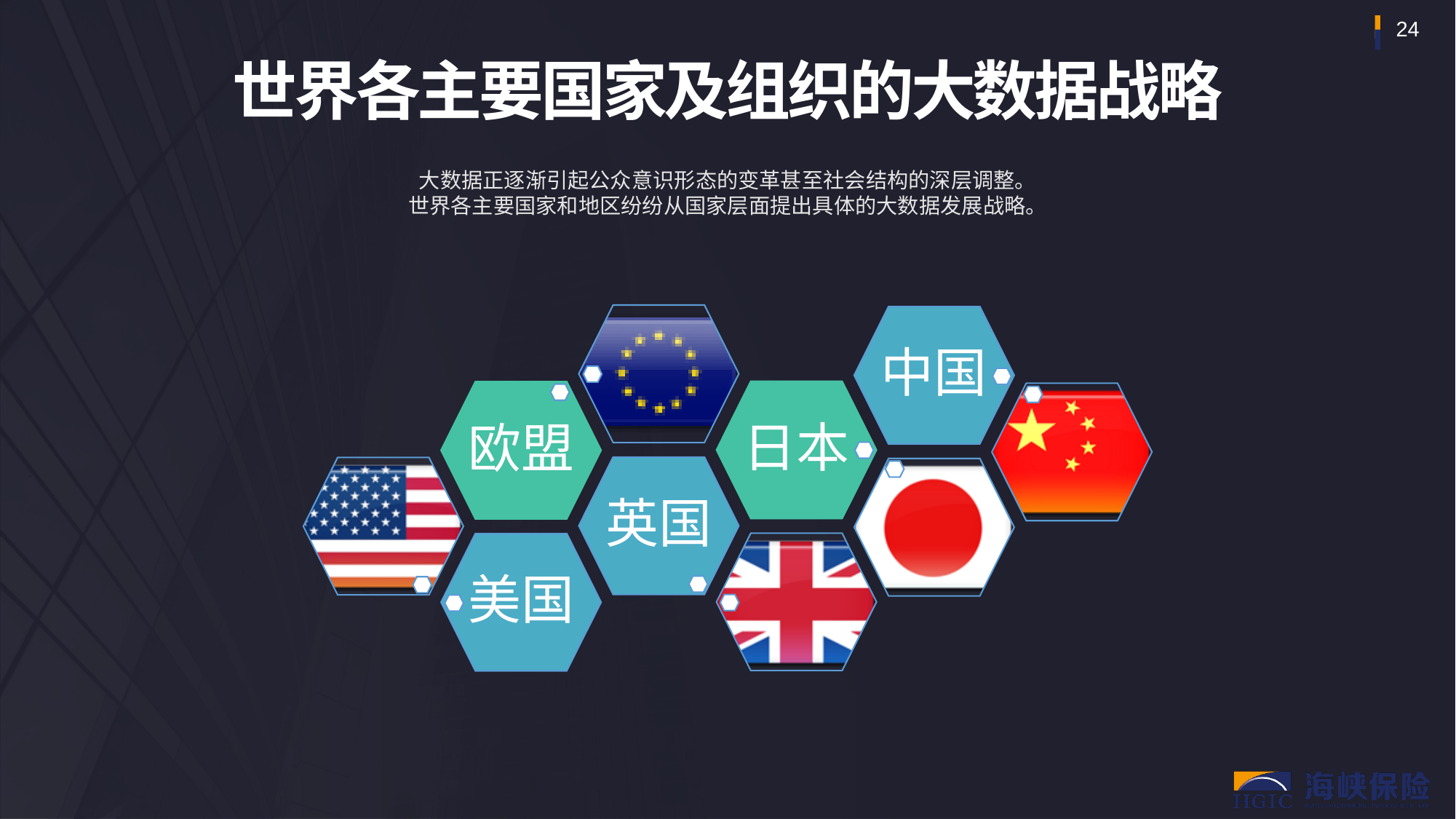

世界各主要国家及组织的大数据战略
大数据正逐渐引起公众意识形态的变革甚至社会结构的深层调整。
世界各主要国家和地区纷纷从国家层面提出具体的大数据发展战略。
美国
英国
欧盟
日本
中国